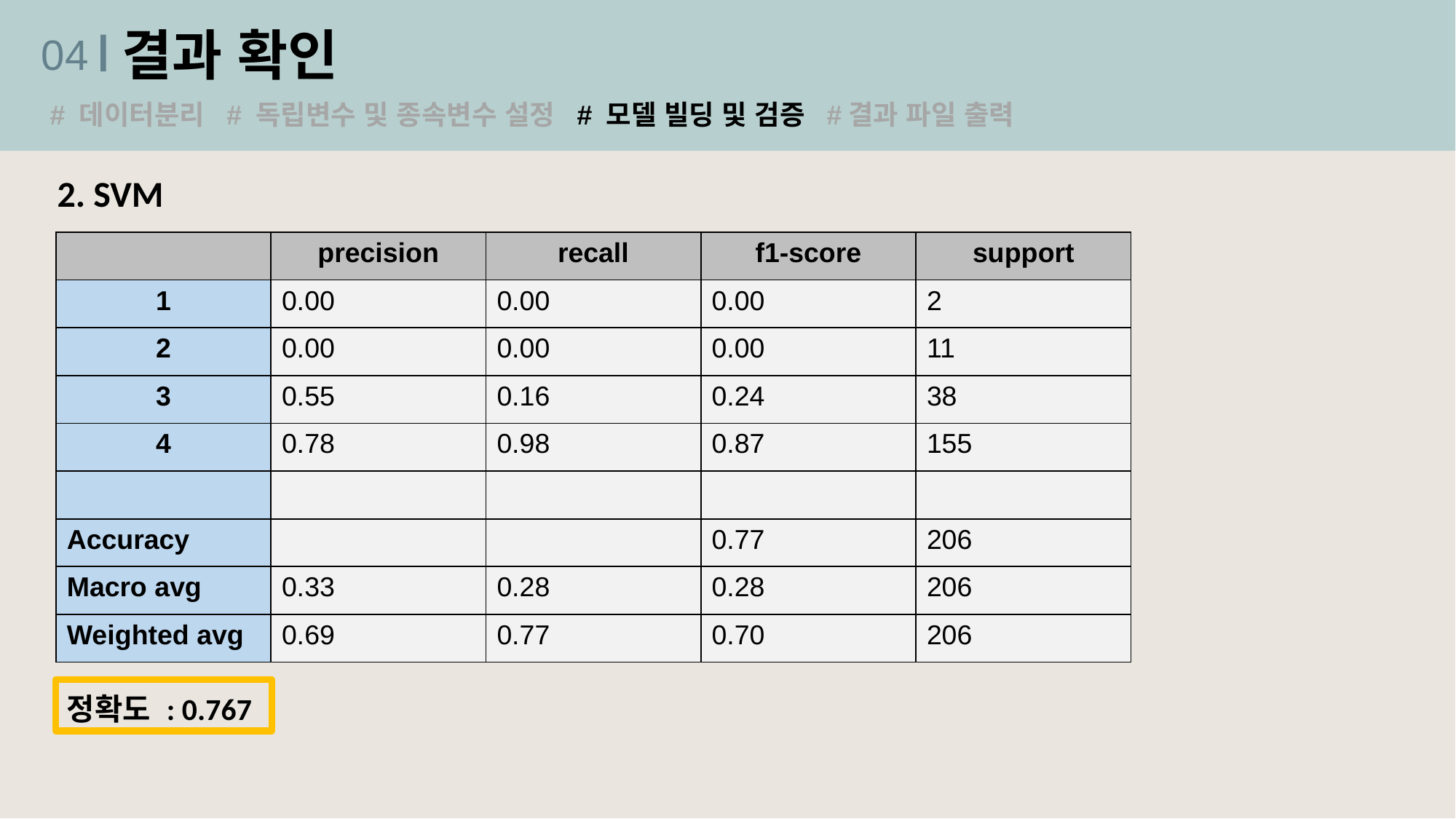

결과 확인
04

# 데이터분리  # 독립변수 및 종속변수 설정  # 모델 빌딩 및 검증  #결과 파일 출력

2. SVM
|  | precision | recall | f1-score | support |
| --- | --- | --- | --- | --- |
| 1 | 0.00 | 0.00 | 0.00 | 2 |
| 2 | 0.00 | 0.00 | 0.00 | 11 |
| 3 | 0.55 | 0.16 | 0.24 | 38 |
| 4 | 0.78 | 0.98 | 0.87 | 155 |
|  |  |  |  |  |
| Accuracy |  |  | 0.77 | 206 |
| Macro avg | 0.33 | 0.28 | 0.28 | 206 |
| Weighted avg | 0.69 | 0.77 | 0.70 | 206 |
정확도 : 0.767